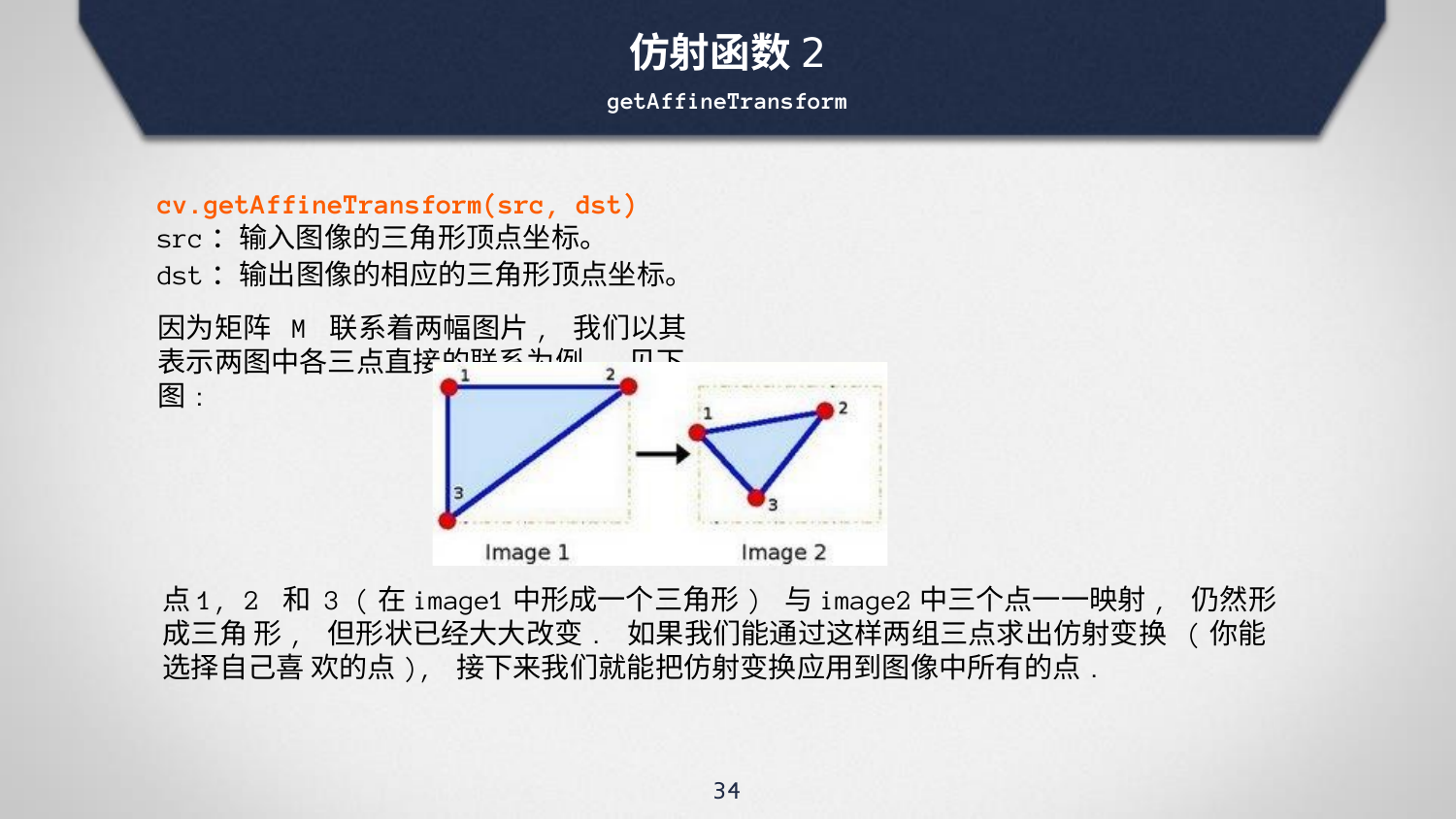

# 仿射函数2
getAffineTransform
cv.getAffineTransform(src, dst)  src：输入图像的三角形顶点坐标。
dst：输出图像的相应的三角形顶点坐标。
因为矩阵 M 联系着两幅图片, 我们以其表示两图中各三点直接的联系为例. 见下图:

点1, 2 和 3 (在image1中形成一个三角形) 与image2中三个点一一映射, 仍然形成三角 形, 但形状已经大大改变. 如果我们能通过这样两组三点求出仿射变换 (你能选择自己喜 欢的点), 接下来我们就能把仿射变换应用到图像中所有的点.
34